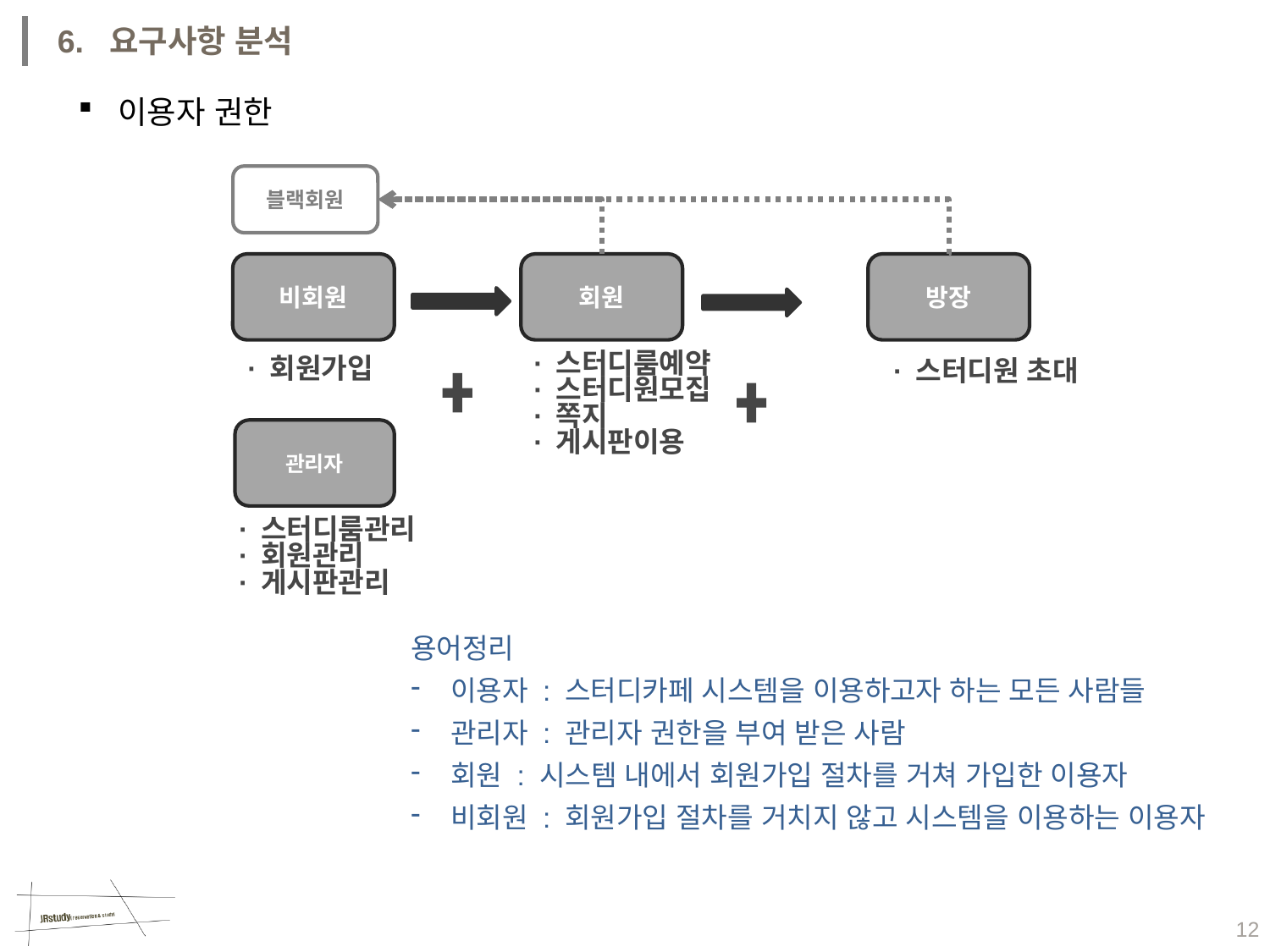

6.  요구사항 분석
이용자 권한
블랙회원
방장
비회원
회원

∙ 회원가입
∙ 스터디원 초대

관리자
∙ 스터디룸관리
∙ 회원관리
∙ 게시판관리
∙ 스터디룸예약
∙ 스터디원모집
∙ 쪽지
∙ 게시판이용
용어정리
이용자 : 스터디카페 시스템을 이용하고자 하는 모든 사람들
관리자 : 관리자 권한을 부여 받은 사람
회원 : 시스템 내에서 회원가입 절차를 거쳐 가입한 이용자
비회원 : 회원가입 절차를 거치지 않고 시스템을 이용하는 이용자

12